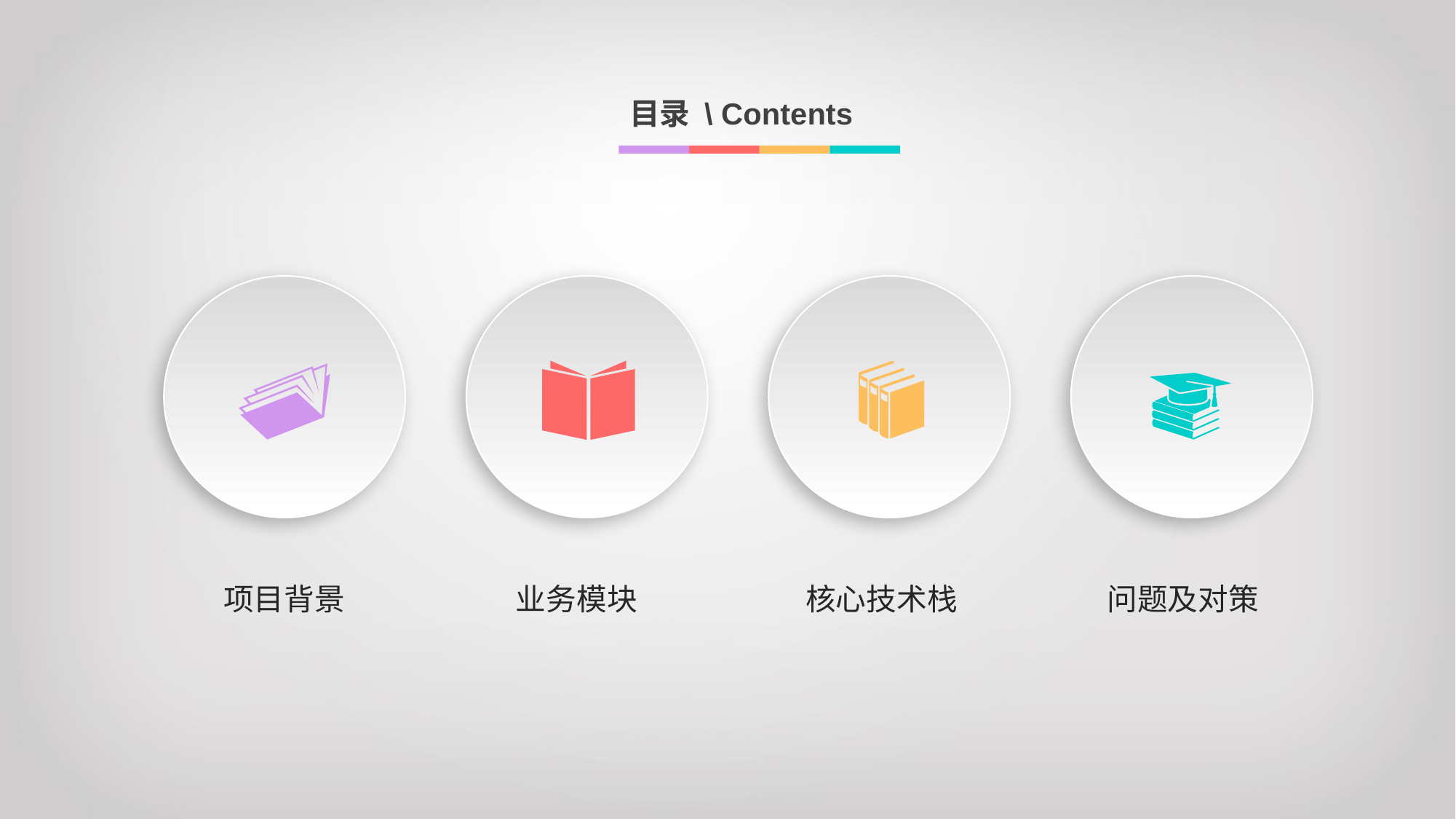

目录 \ Contents

项目背景
业务模块
核心技术栈
问题及对策